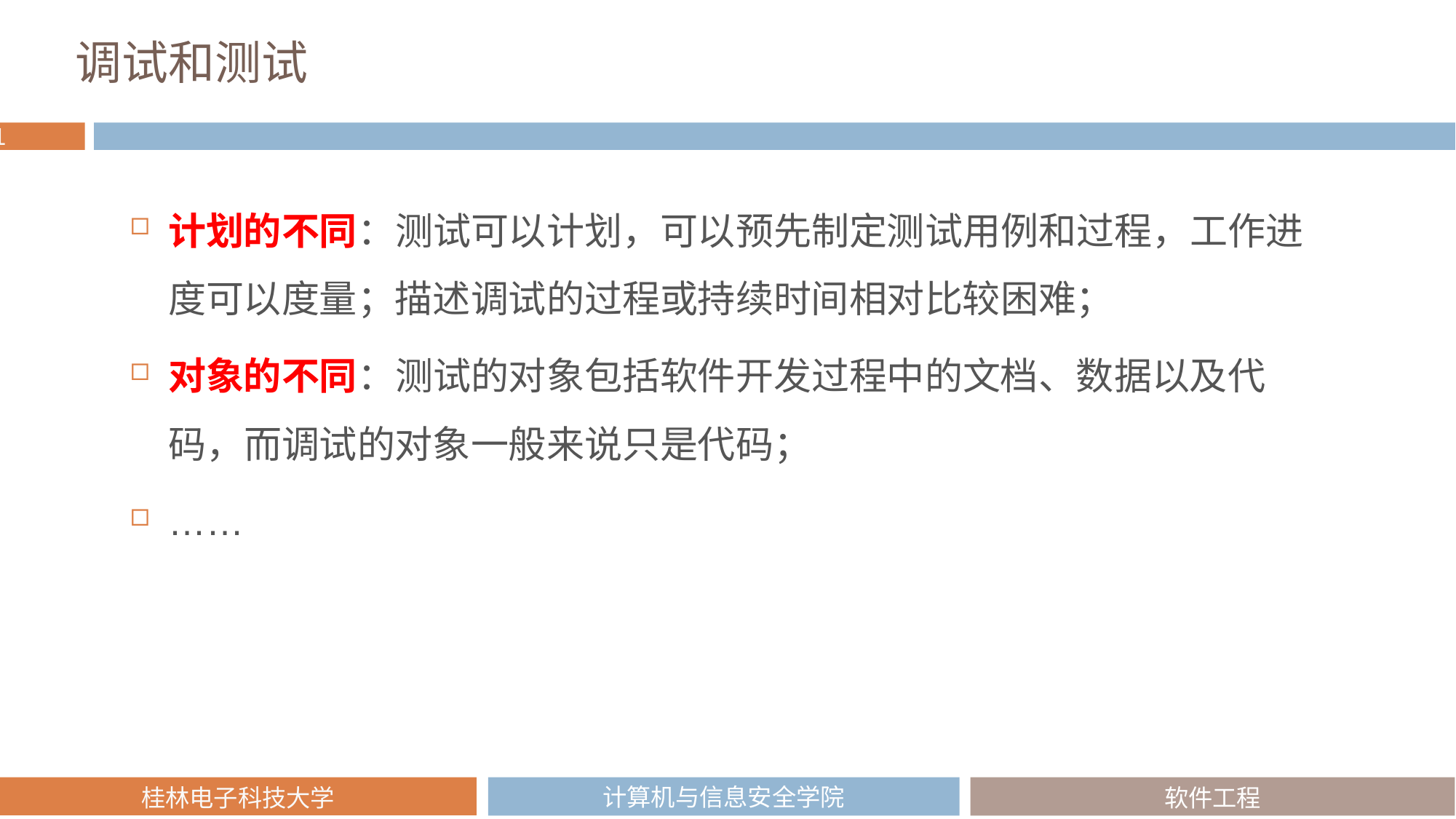

# 调试和测试
计划的不同：测试可以计划，可以预先制定测试用例和过程，工作进度可以度量；描述调试的过程或持续时间相对比较困难；
对象的不同：测试的对象包括软件开发过程中的文档、数据以及代码，而调试的对象一般来说只是代码；
……